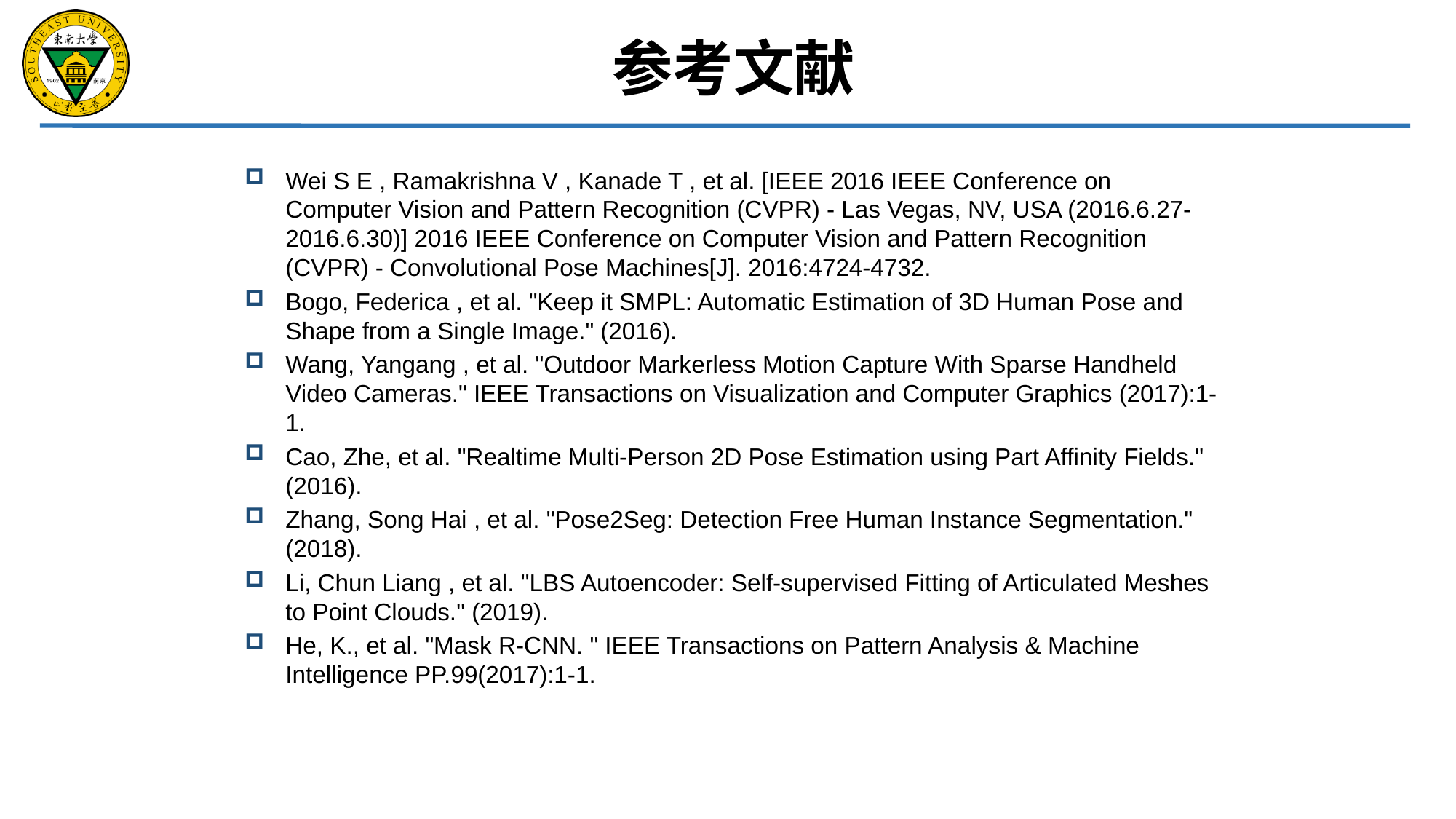

参考文献
Wei S E , Ramakrishna V , Kanade T , et al. [IEEE 2016 IEEE Conference on Computer Vision and Pattern Recognition (CVPR) - Las Vegas, NV, USA (2016.6.27-2016.6.30)] 2016 IEEE Conference on Computer Vision and Pattern Recognition (CVPR) - Convolutional Pose Machines[J]. 2016:4724-4732.
Bogo, Federica , et al. "Keep it SMPL: Automatic Estimation of 3D Human Pose and Shape from a Single Image." (2016).
Wang, Yangang , et al. "Outdoor Markerless Motion Capture With Sparse Handheld Video Cameras." IEEE Transactions on Visualization and Computer Graphics (2017):1-1.
Cao, Zhe, et al. "Realtime Multi-Person 2D Pose Estimation using Part Affinity Fields." (2016).
Zhang, Song Hai , et al. "Pose2Seg: Detection Free Human Instance Segmentation." (2018).
Li, Chun Liang , et al. "LBS Autoencoder: Self-supervised Fitting of Articulated Meshes to Point Clouds." (2019).
He, K., et al. "Mask R-CNN. " IEEE Transactions on Pattern Analysis & Machine Intelligence PP.99(2017):1-1.